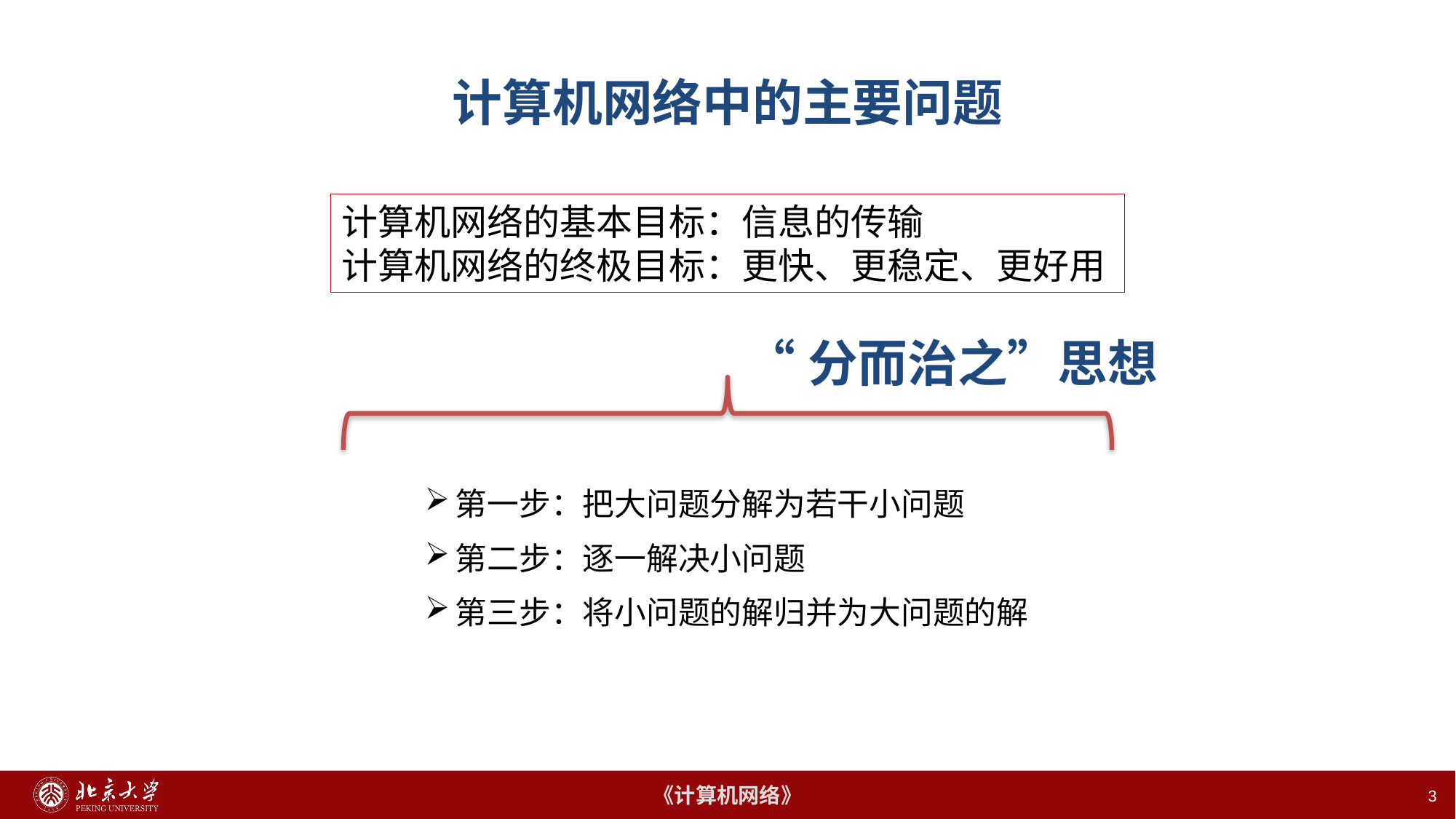

# 计算机网络中的主要问题
计算机网络的基本目标：信息的传输
计算机网络的终极目标：更快、更稳定、更好用
“分而治之”思想
第一步：把大问题分解为若干小问题
第二步：逐一解决小问题
第三步：将小问题的解归并为大问题的解
3